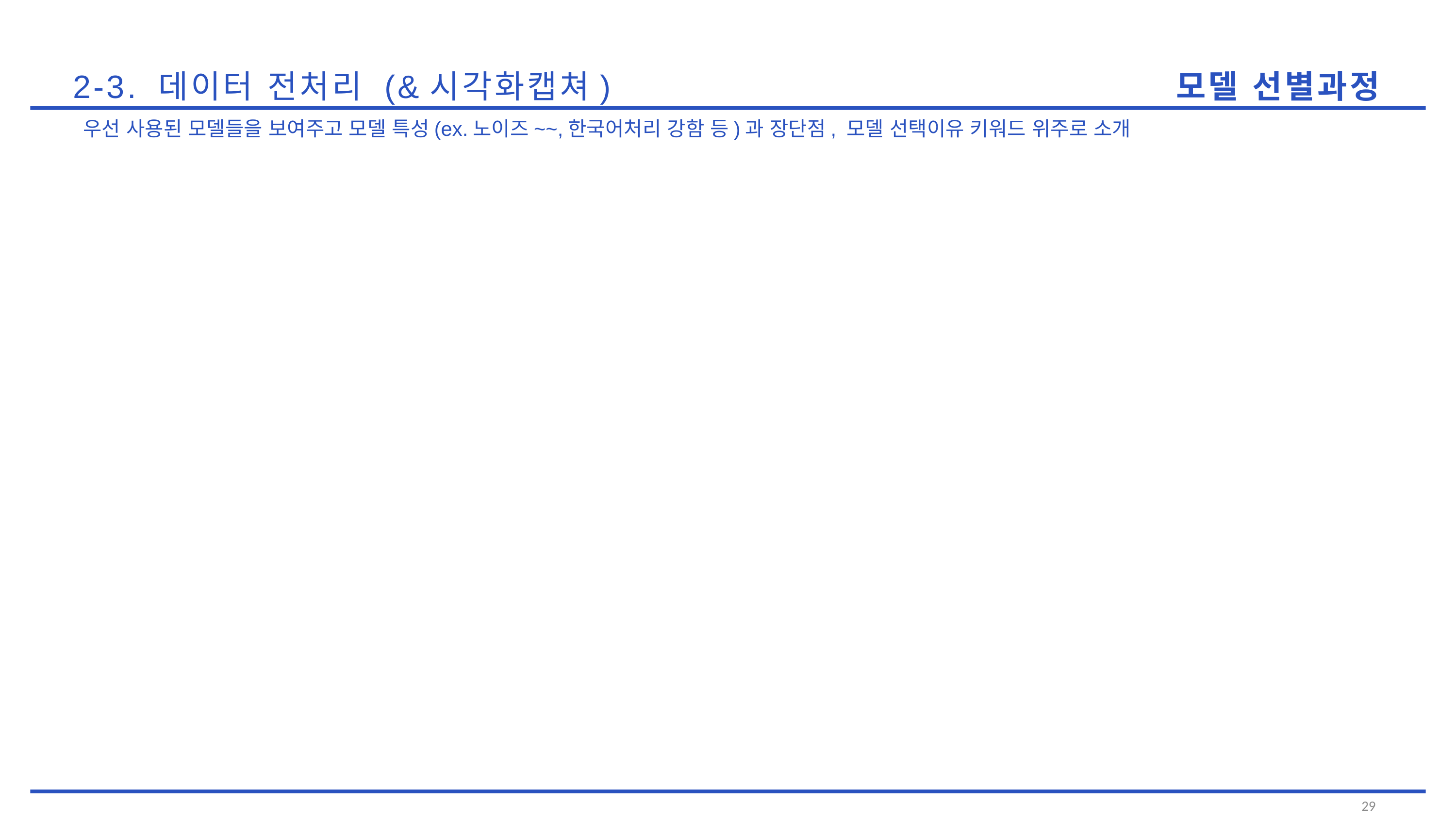

모델 선별과정
2-3. 데이터 전처리 (&시각화캡쳐)
우선 사용된 모델들을 보여주고 모델 특성(ex.노이즈~~,한국어처리 강함 등)과 장단점, 모델 선택이유 키워드 위주로 소개

29